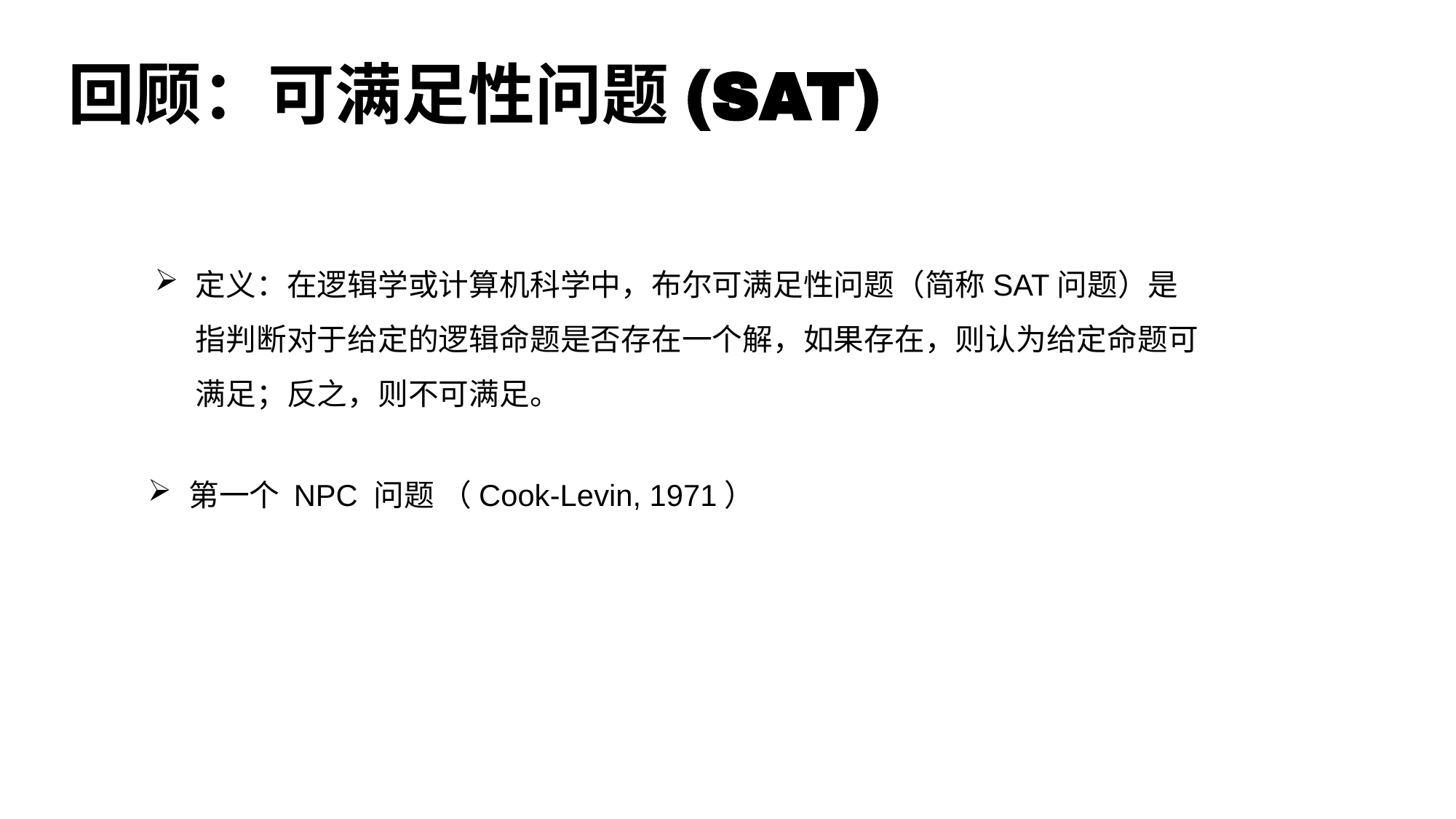

# 回顾：可满足性问题(SAT)
定义：在逻辑学或计算机科学中，布尔可满足性问题（简称SAT问题）是指判断对于给定的逻辑命题是否存在一个解，如果存在，则认为给定命题可满足；反之，则不可满足。
第一个 NPC 问题 （Cook-Levin, 1971）